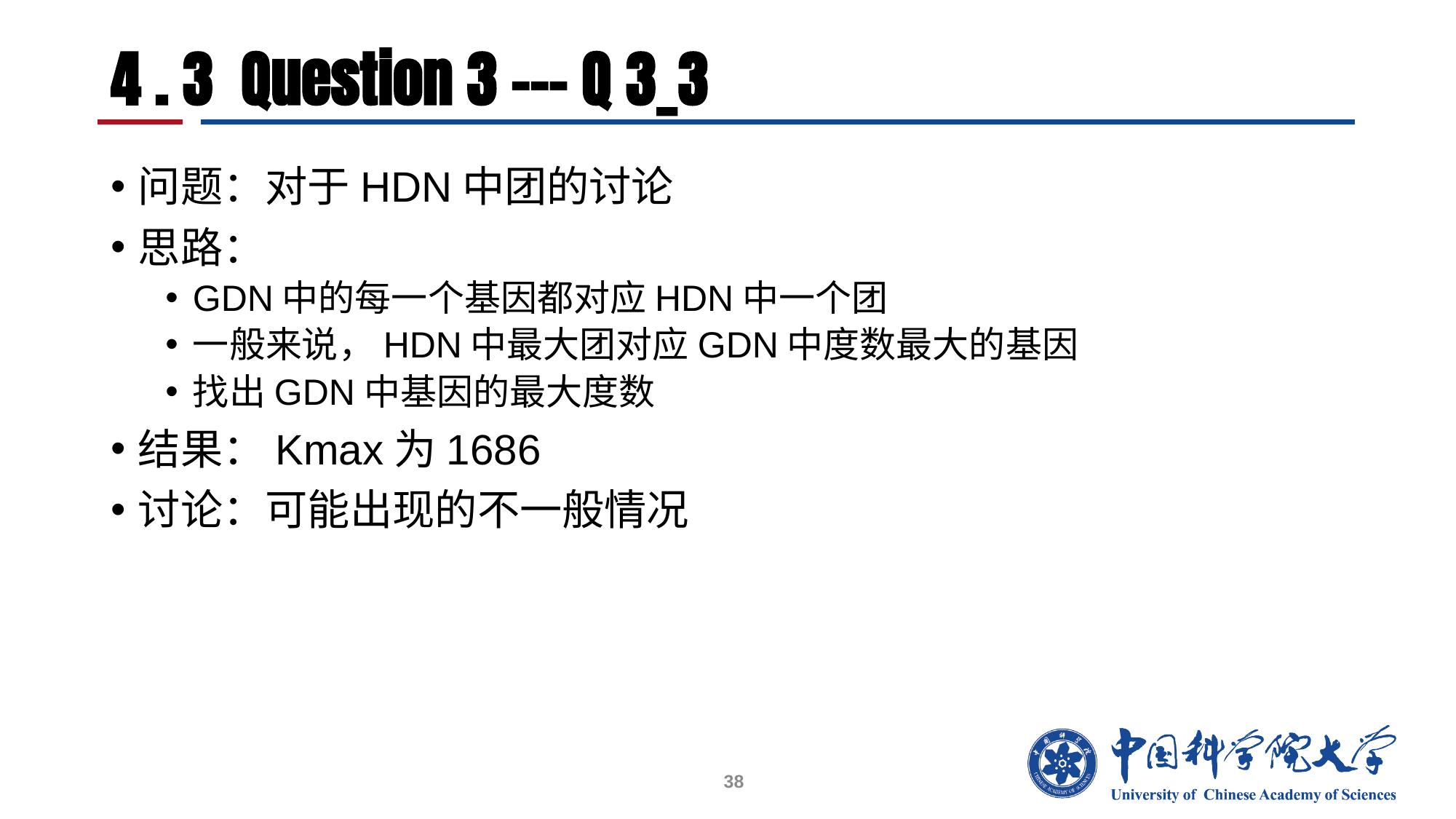

# 4 . 3  Question 3 --- Q 3_3
问题：对于HDN中团的讨论
思路：
GDN中的每一个基因都对应HDN中一个团
一般来说，HDN中最大团对应GDN中度数最大的基因
找出GDN中基因的最大度数
结果：Kmax为1686
讨论：可能出现的不一般情况

38